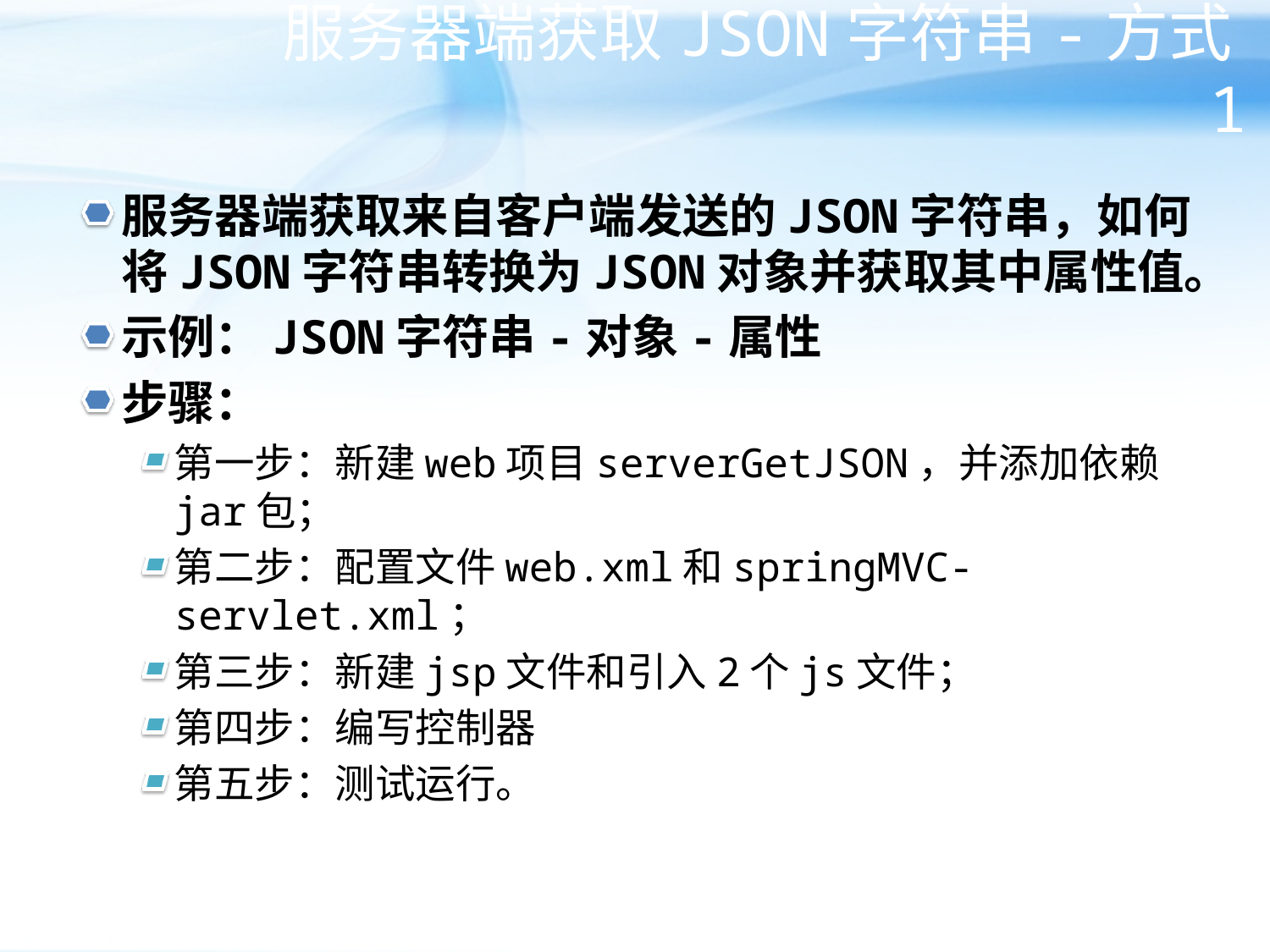

# 服务器端获取JSON字符串-方式1
服务器端获取来自客户端发送的JSON字符串，如何将JSON字符串转换为JSON对象并获取其中属性值。
示例：JSON字符串-对象-属性
步骤：
第一步：新建web项目serverGetJSON，并添加依赖jar包；
第二步：配置文件web.xml和springMVC-servlet.xml；
第三步：新建jsp文件和引入2个js文件；
第四步：编写控制器
第五步：测试运行。